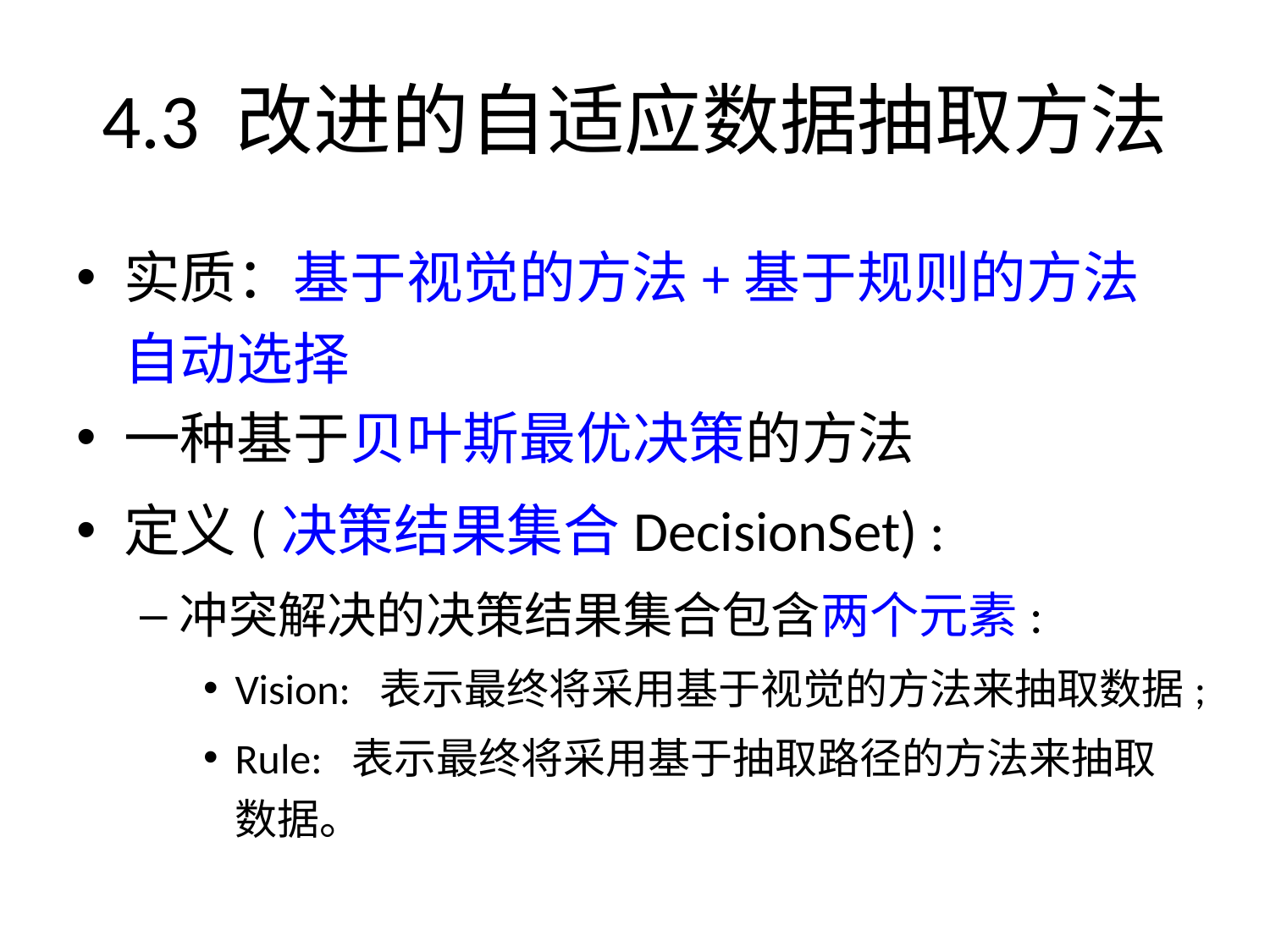

# 4.3 改进的自适应数据抽取方法
实质：基于视觉的方法+基于规则的方法  自动选择
一种基于贝叶斯最优决策的方法
定义(决策结果集合DecisionSet) :
冲突解决的决策结果集合包含两个元素:
Vision:  表示最终将采用基于视觉的方法来抽取数据;
Rule:  表示最终将采用基于抽取路径的方法来抽取数据。